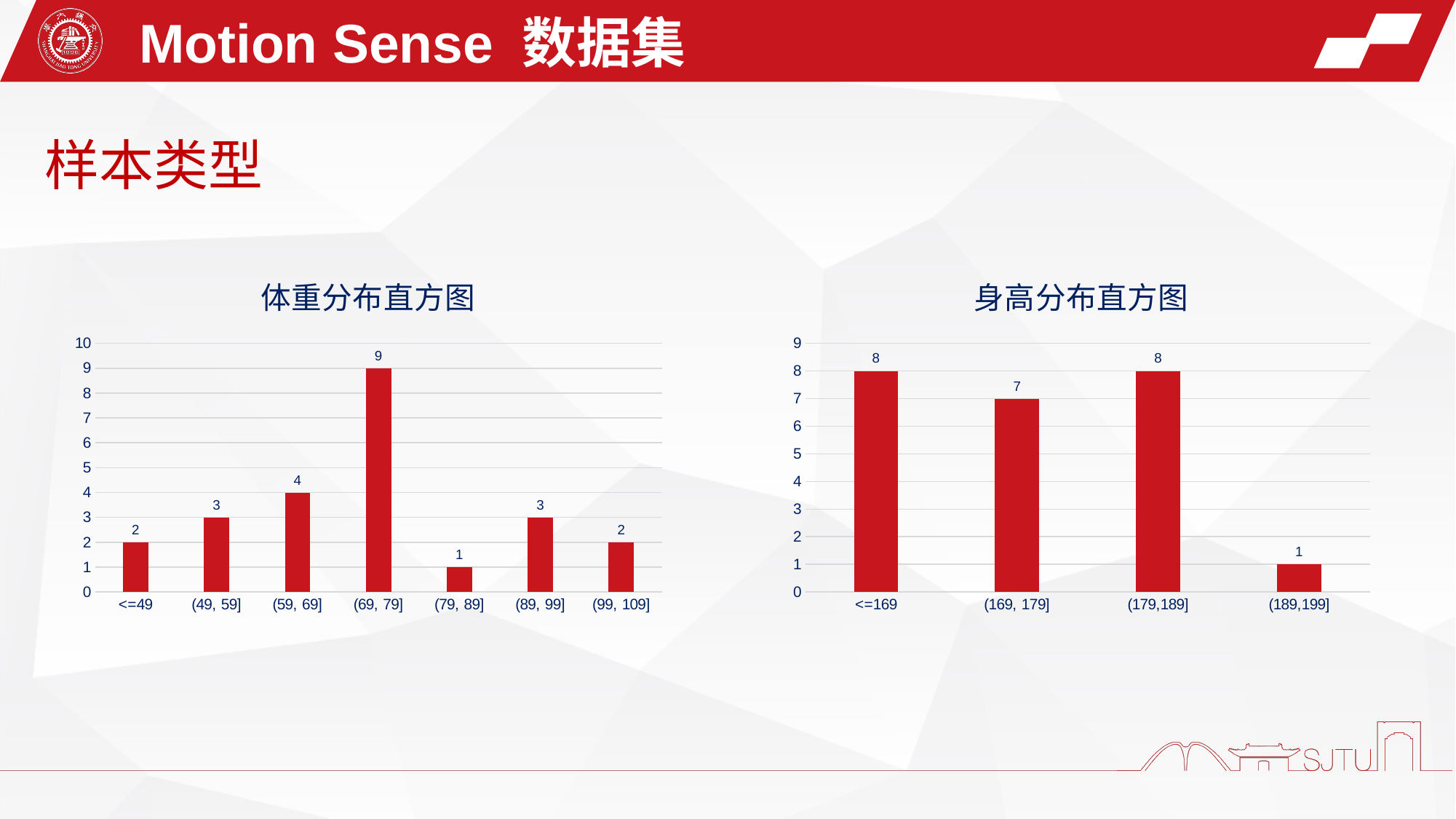

Motion Sense 数据集
样本类型

### Chart: 体重分布直方图

| Category |  |
|---|---|
| <=49 | 2.0 |
| (49, 59] | 3.0 |
| (59, 69] | 4.0 |
| (69, 79] | 9.0 |
| (79, 89] | 1.0 |
| (89, 99] | 3.0 |
| (99, 109] | 2.0 |

### Chart: 身高分布直方图

| Category |  |
|---|---|
| <=169 | 8.0 |
| (169, 179] | 7.0 |
| (179,189] | 8.0 |
| (189,199] | 1.0 |